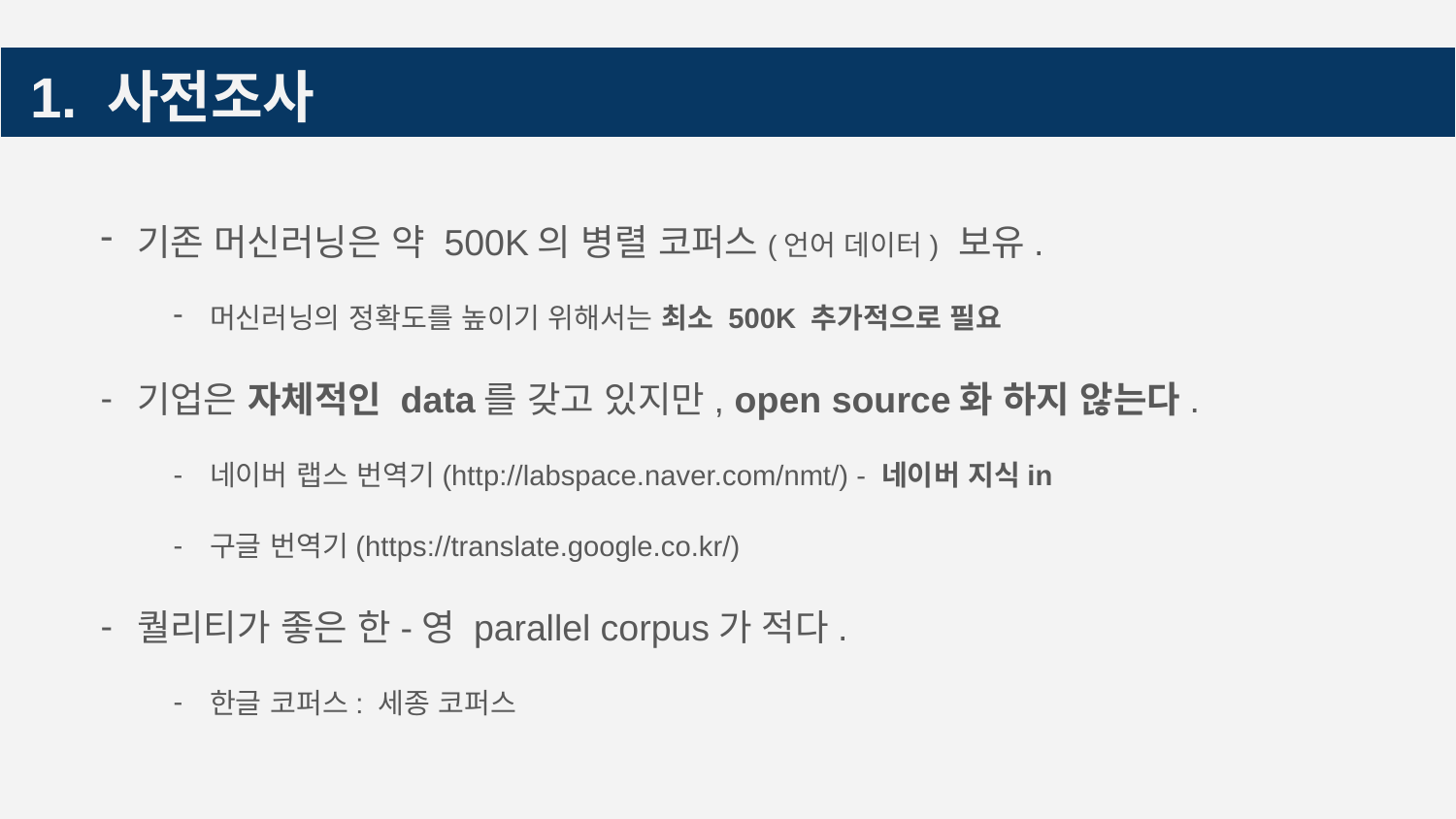

# 1. 사전조사
기존 머신러닝은 약 500K의 병렬 코퍼스(언어 데이터) 보유.
머신러닝의 정확도를 높이기 위해서는 최소 500K 추가적으로 필요
기업은 자체적인 data를 갖고 있지만, open source화 하지 않는다.
네이버 랩스 번역기(http://labspace.naver.com/nmt/) - 네이버 지식in
구글 번역기(https://translate.google.co.kr/)
퀄리티가 좋은 한-영 parallel corpus가 적다.
한글 코퍼스: 세종 코퍼스